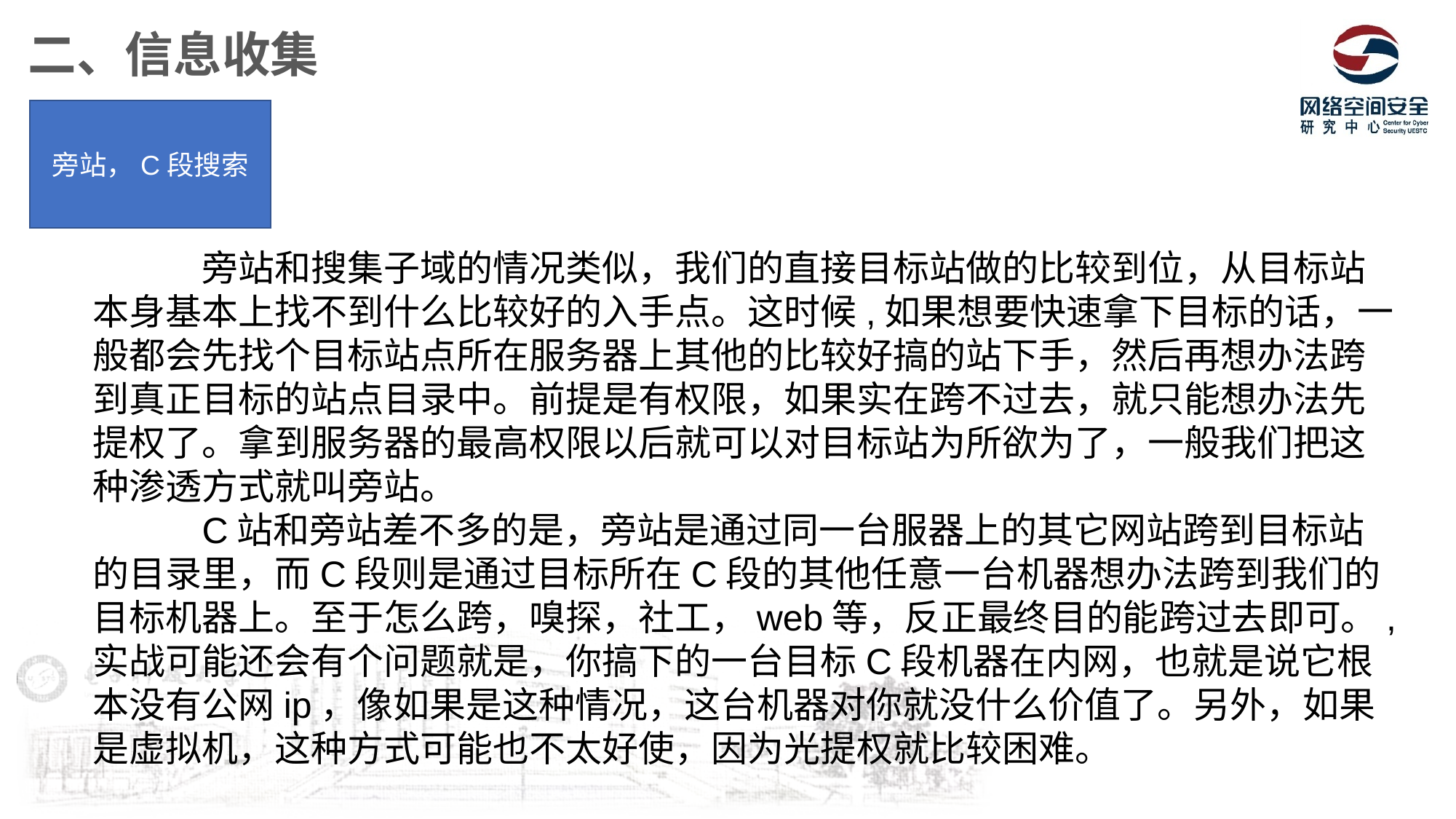

二、信息收集
旁站，C段搜索
	旁站和搜集子域的情况类似，我们的直接目标站做的比较到位，从目标站本身基本上找不到什么比较好的入手点。这时候,如果想要快速拿下目标的话，一般都会先找个目标站点所在服务器上其他的比较好搞的站下手，然后再想办法跨到真正目标的站点目录中。前提是有权限，如果实在跨不过去，就只能想办法先提权了。拿到服务器的最高权限以后就可以对目标站为所欲为了，一般我们把这种渗透方式就叫旁站。
	C站和旁站差不多的是，旁站是通过同一台服器上的其它网站跨到目标站的目录里，而C段则是通过目标所在C段的其他任意一台机器想办法跨到我们的目标机器上。至于怎么跨，嗅探，社工，web等，反正最终目的能跨过去即可。,实战可能还会有个问题就是，你搞下的一台目标C段机器在内网，也就是说它根本没有公网ip，像如果是这种情况，这台机器对你就没什么价值了。另外，如果是虚拟机，这种方式可能也不太好使，因为光提权就比较困难。